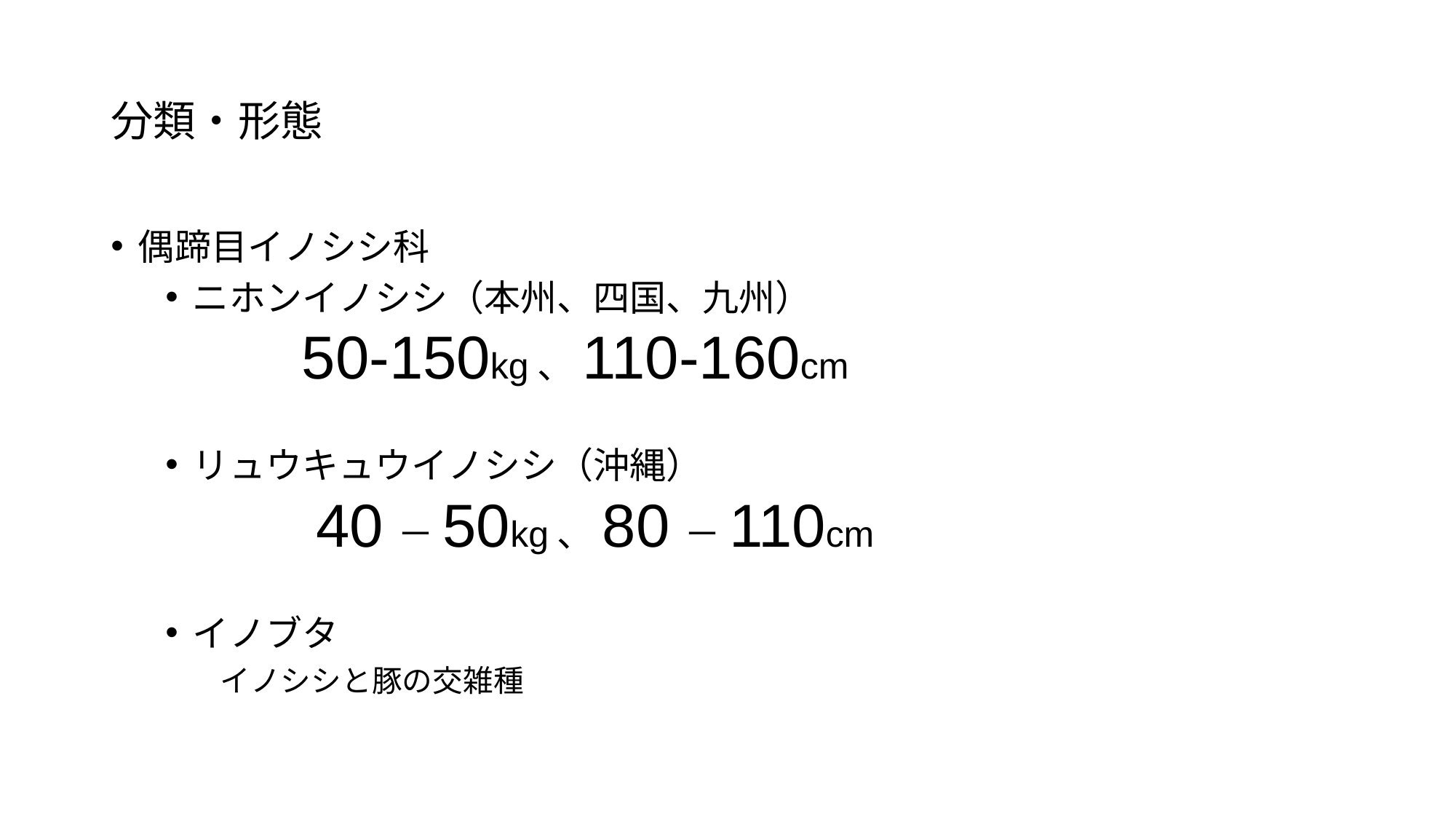

# 分類・形態
偶蹄目イノシシ科
ニホンイノシシ（本州、四国、九州）
	50-150kg、110-160cm
リュウキュウイノシシ（沖縄）
	 40－50kg、80－110cm
イノブタ
イノシシと豚の交雑種